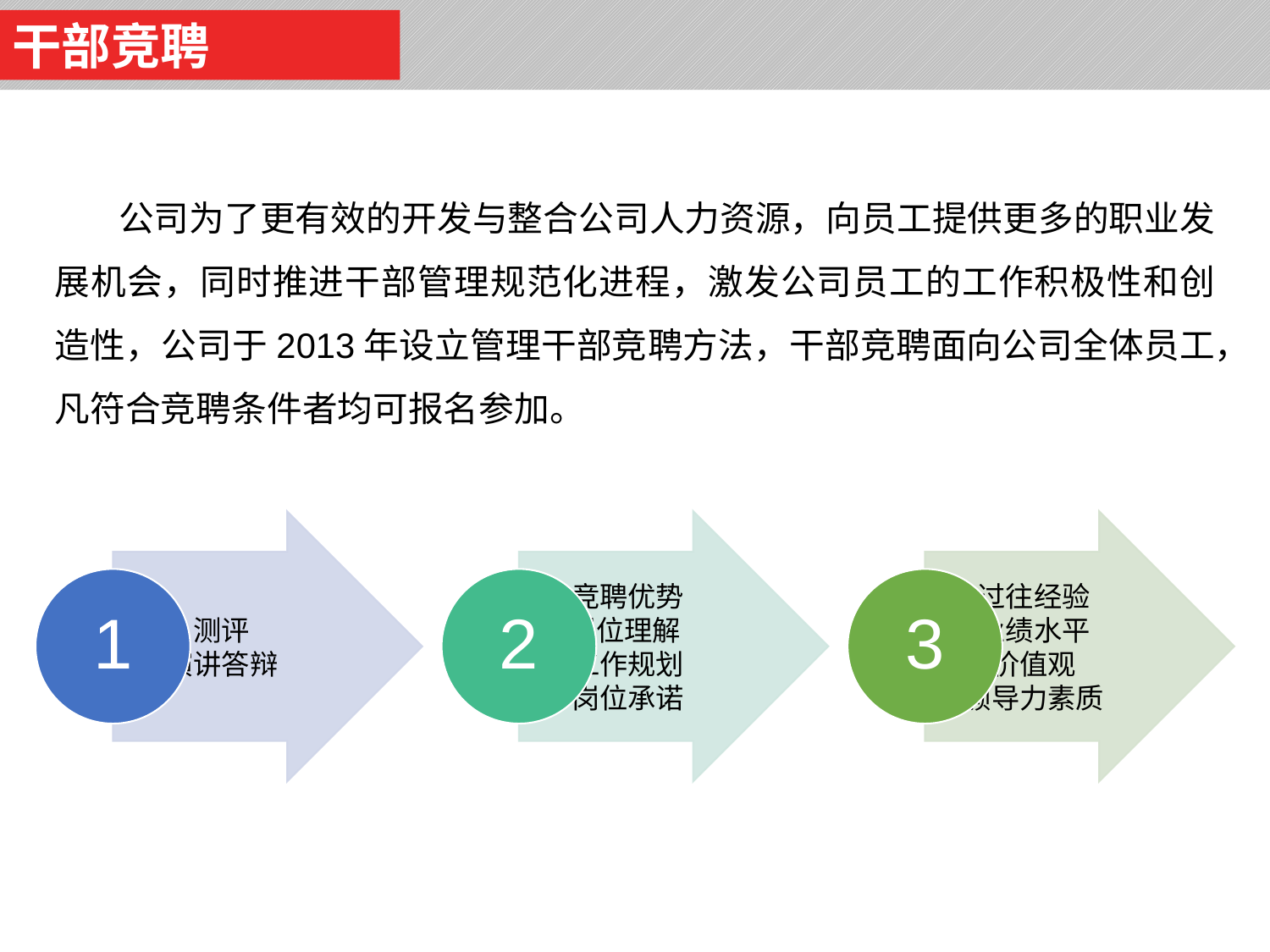

干部竞聘
       公司为了更有效的开发与整合公司人力资源，向员工提供更多的职业发展机会，同时推进干部管理规范化进程，激发公司员工的工作积极性和创造性，公司于2013年设立管理干部竞聘方法，干部竞聘面向公司全体员工，凡符合竞聘条件者均可报名参加。
测评
演讲答辩
1
竞聘优势
岗位理解
工作规划
岗位承诺
2
过往经验
业绩水平
价值观
领导力素质
3